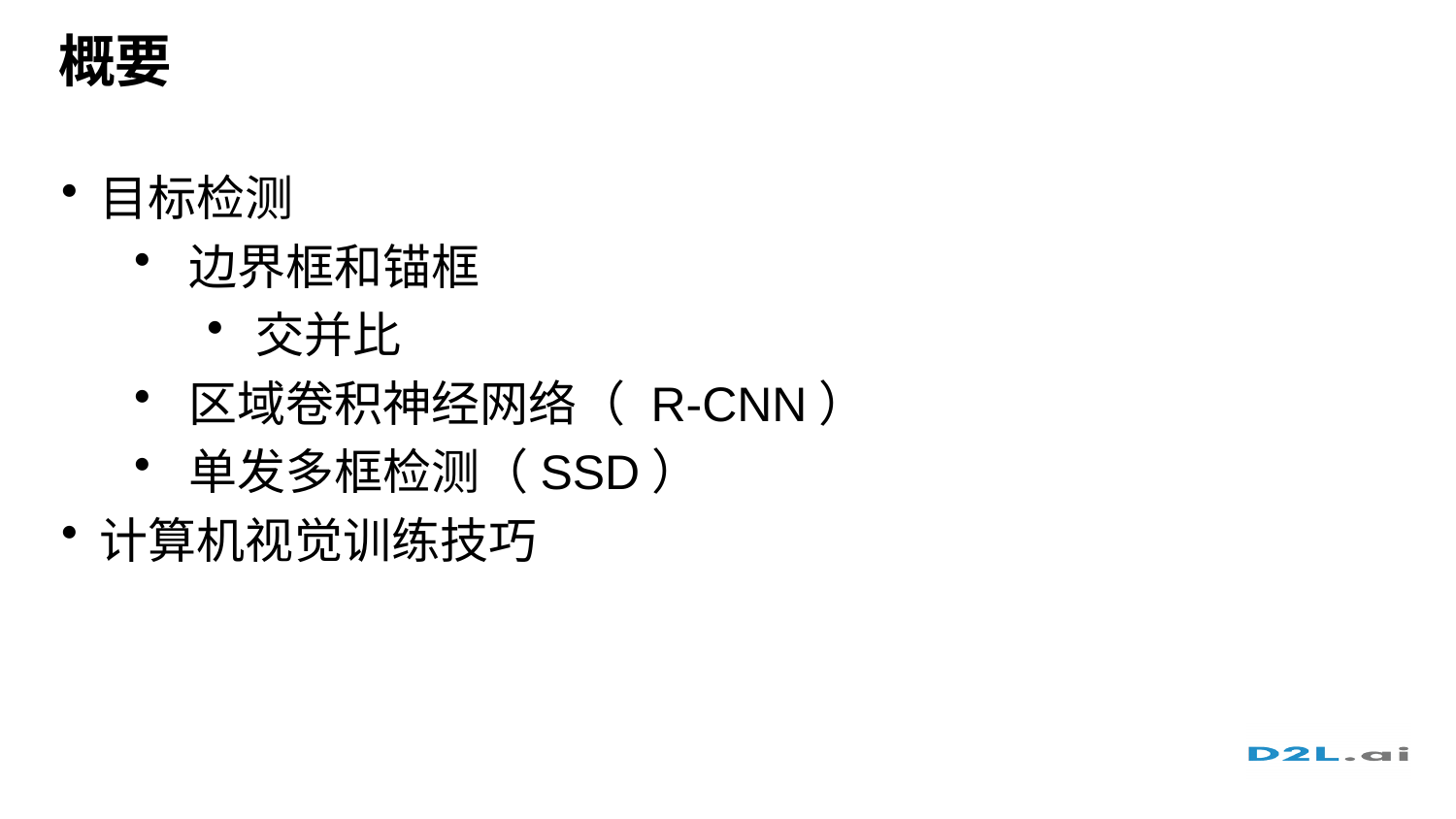

# 概要
目标检测
边界框和锚框
交并比
区域卷积神经网络（ R-CNN）
单发多框检测（SSD）
计算机视觉训练技巧